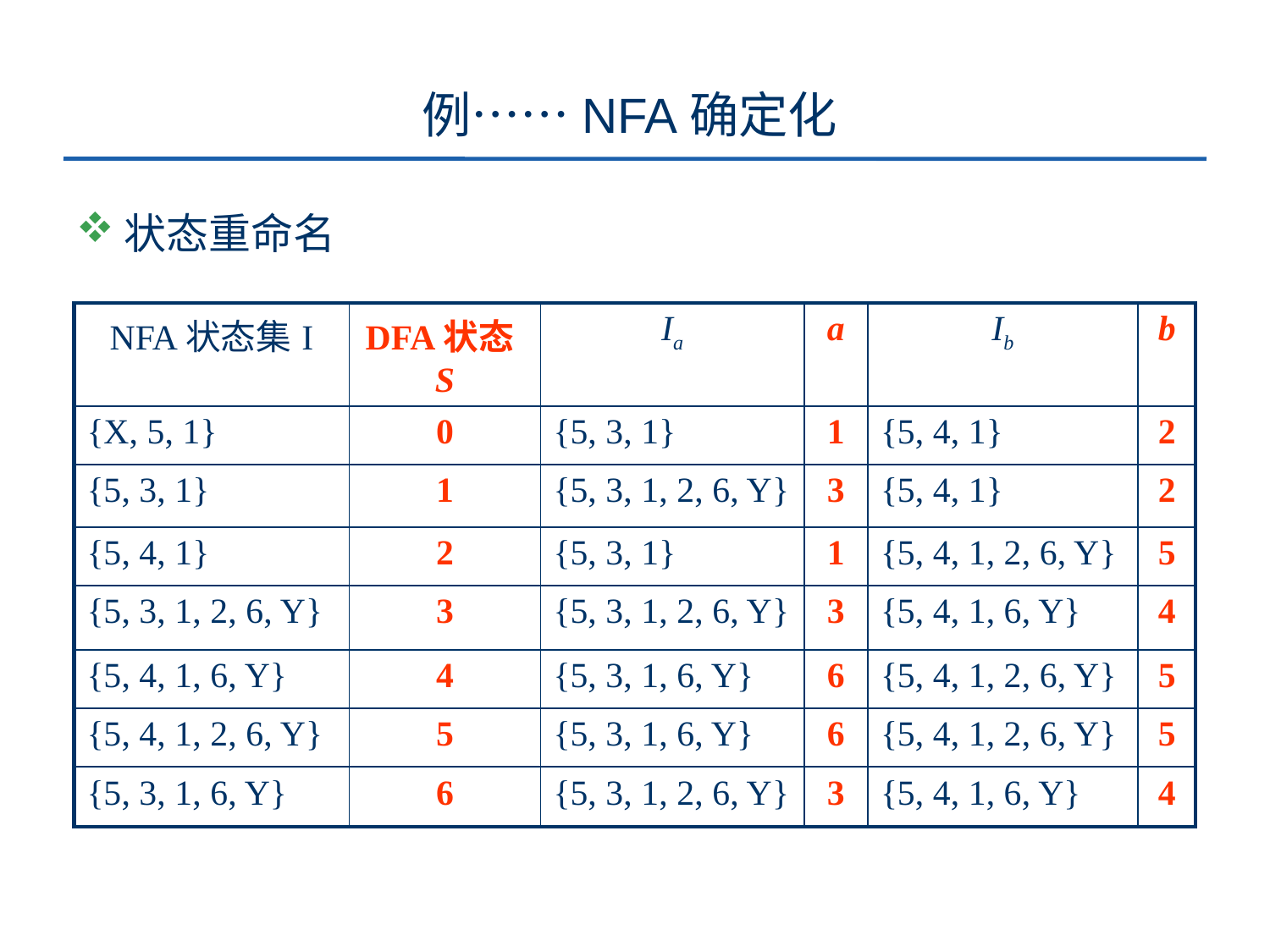

# 例……NFA确定化
状态重命名
| NFA状态集I | DFA状态S | Ia | a | Ib | b |
| --- | --- | --- | --- | --- | --- |
| {X, 5, 1} | 0 | {5, 3, 1} | 1 | {5, 4, 1} | 2 |
| {5, 3, 1} | 1 | {5, 3, 1, 2, 6, Y} | 3 | {5, 4, 1} | 2 |
| {5, 4, 1} | 2 | {5, 3, 1} | 1 | {5, 4, 1, 2, 6, Y} | 5 |
| {5, 3, 1, 2, 6, Y} | 3 | {5, 3, 1, 2, 6, Y} | 3 | {5, 4, 1, 6, Y} | 4 |
| {5, 4, 1, 6, Y} | 4 | {5, 3, 1, 6, Y} | 6 | {5, 4, 1, 2, 6, Y} | 5 |
| {5, 4, 1, 2, 6, Y} | 5 | {5, 3, 1, 6, Y} | 6 | {5, 4, 1, 2, 6, Y} | 5 |
| {5, 3, 1, 6, Y} | 6 | {5, 3, 1, 2, 6, Y} | 3 | {5, 4, 1, 6, Y} | 4 |